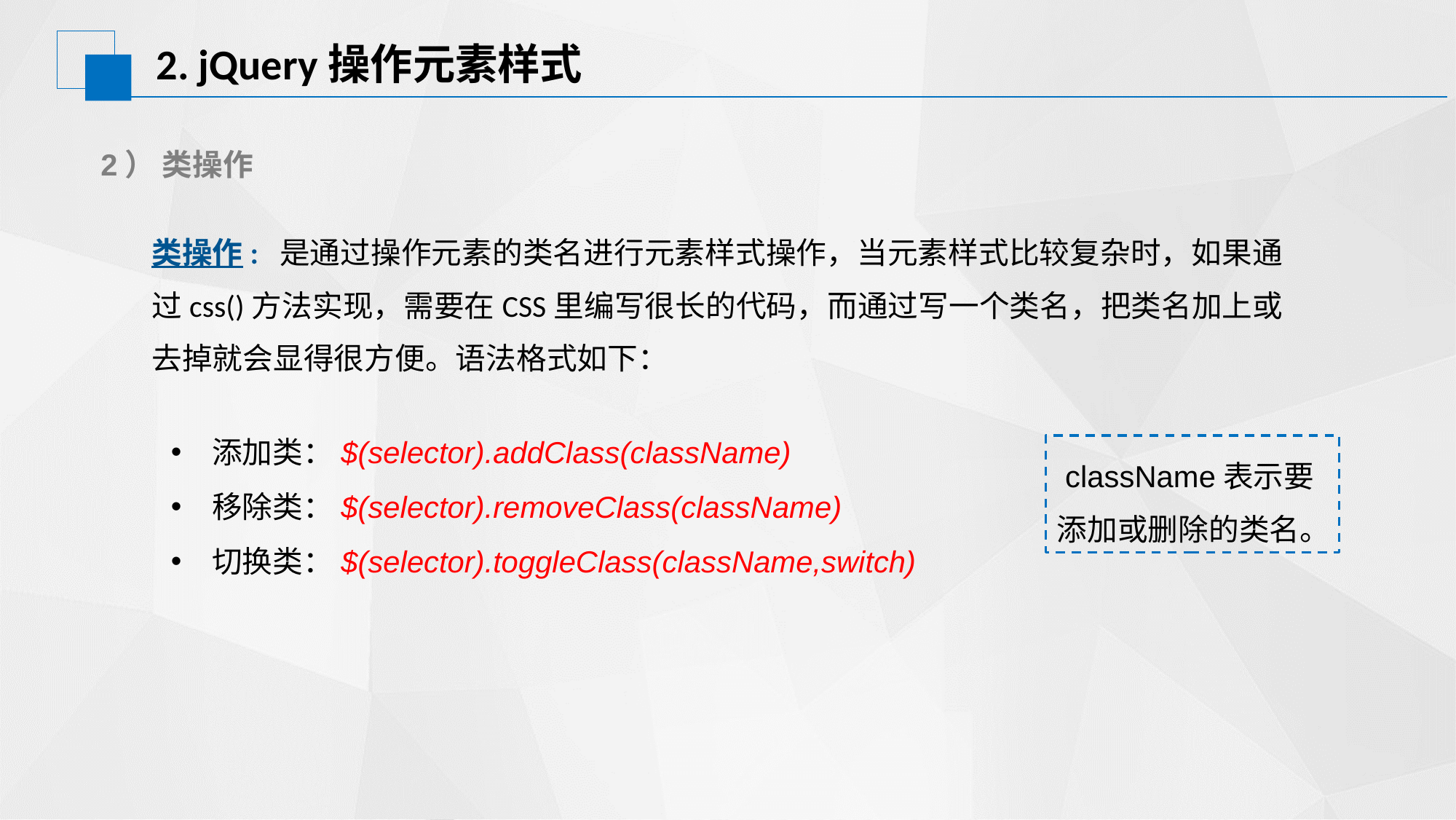

2. jQuery操作元素样式
2） 类操作
类操作:  是通过操作元素的类名进行元素样式操作，当元素样式比较复杂时，如果通过css()方法实现，需要在CSS里编写很长的代码，而通过写一个类名，把类名加上或去掉就会显得很方便。语法格式如下：
添加类：$(selector).addClass(className)
移除类：$(selector).removeClass(className)
切换类：$(selector).toggleClass(className,switch)
 className表示要添加或删除的类名。